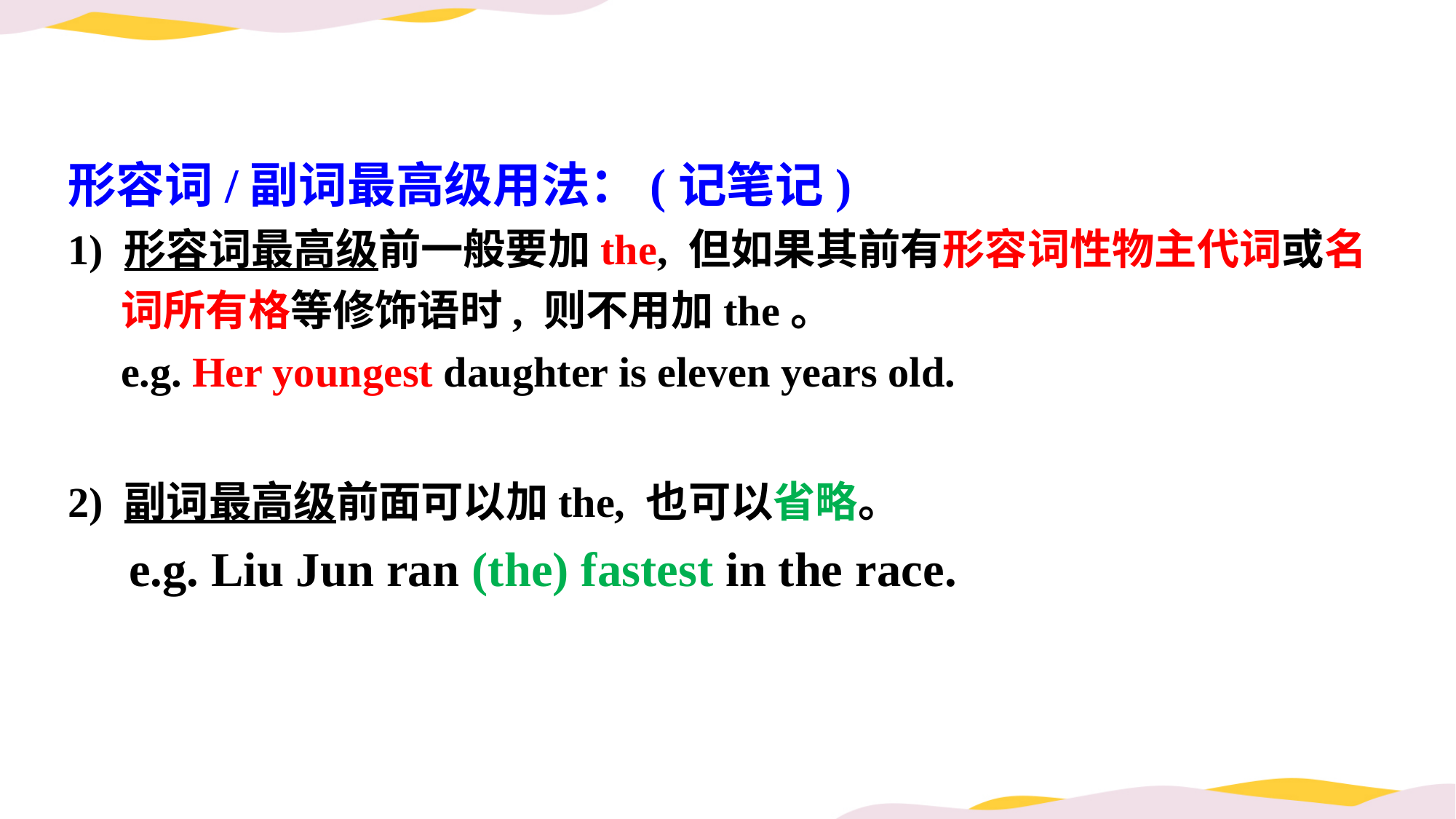

形容词/副词最高级用法：(记笔记)
1) 形容词最高级前一般要加the, 但如果其前有形容词性物主代词或名词所有格等修饰语时, 则不用加the。
     e.g. Her youngest daughter is eleven years old.

2) 副词最高级前面可以加the, 也可以省略。
     e.g. Liu Jun ran (the) fastest in the race.